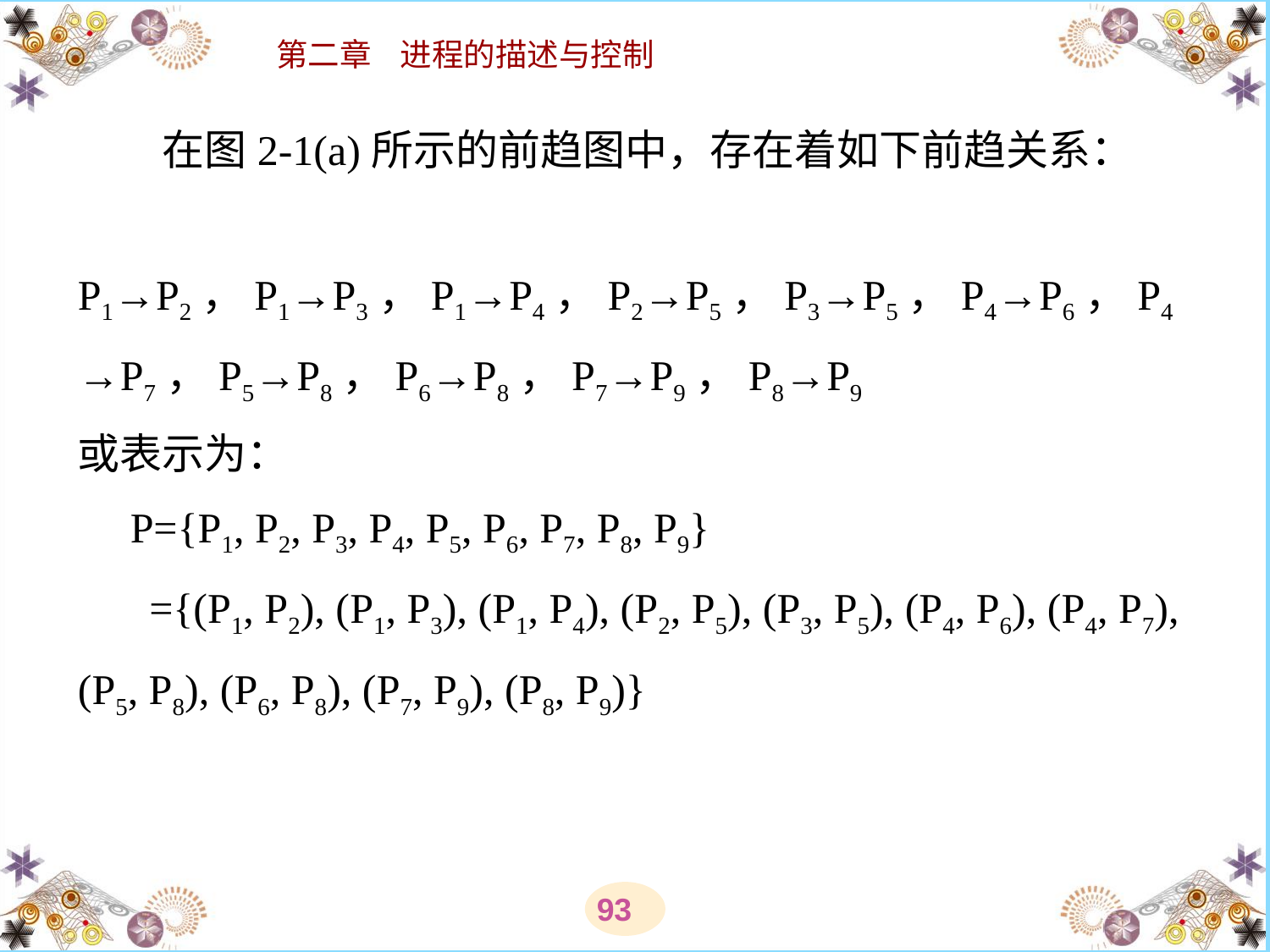

# 在图2-1(a)所示的前趋图中，存在着如下前趋关系： 　　P1→P2，P1→P3，P1→P4，P2→P5，P3→P5，P4→P6，P4→P7，P5→P8，P6→P8，P7→P9，P8→P9 或表示为： 　P={P1, P2, P3, P4, P5, P6, P7, P8, P9} 　  ={(P1, P2), (P1, P3), (P1, P4), (P2, P5), (P3, P5), (P4, P6), (P4, P7), (P5, P8), (P6, P8), (P7, P9), (P8, P9)}